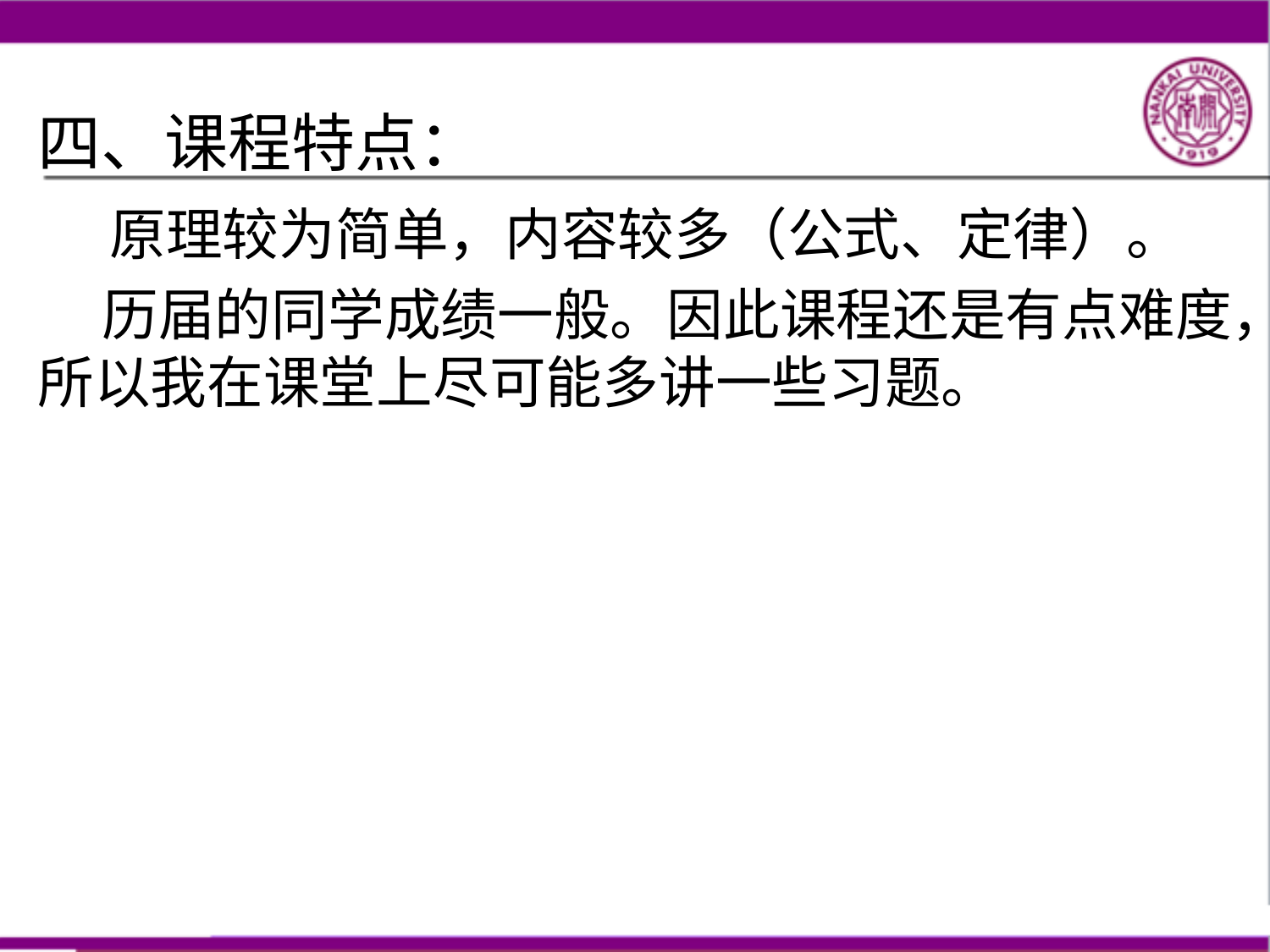

四、课程特点：
    原理较为简单，内容较多（公式、定律）。
    历届的同学成绩一般。因此课程还是有点难度，所以我在课堂上尽可能多讲一些习题。